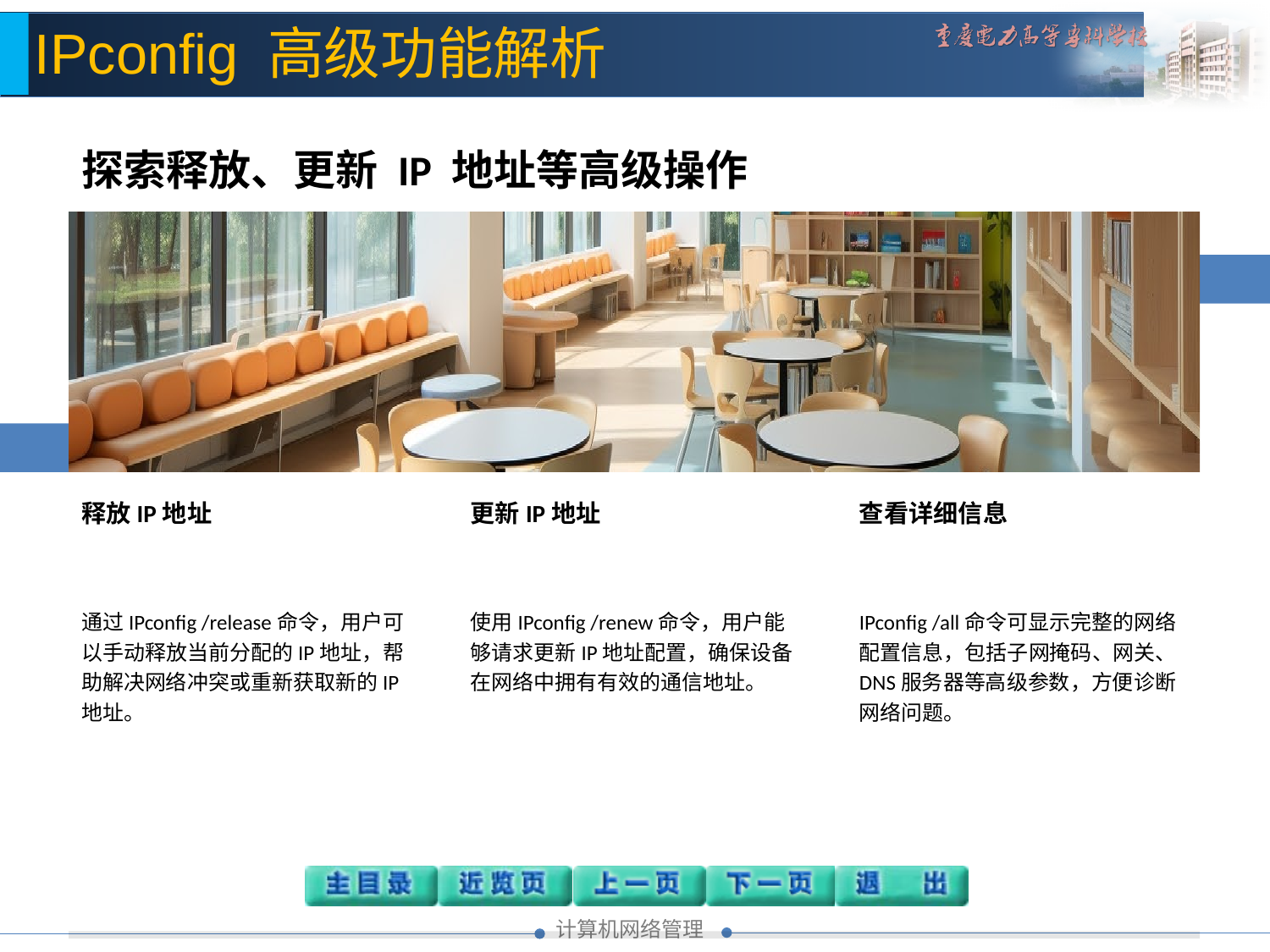

IPconfig 高级功能解析
探索释放、更新 IP 地址等高级操作

释放IP地址
通过IPconfig /release命令，用户可以手动释放当前分配的IP地址，帮助解决网络冲突或重新获取新的IP地址。
更新IP地址
使用IPconfig /renew命令，用户能够请求更新IP地址配置，确保设备在网络中拥有有效的通信地址。
查看详细信息
IPconfig /all命令可显示完整的网络配置信息，包括子网掩码、网关、DNS服务器等高级参数，方便诊断网络问题。